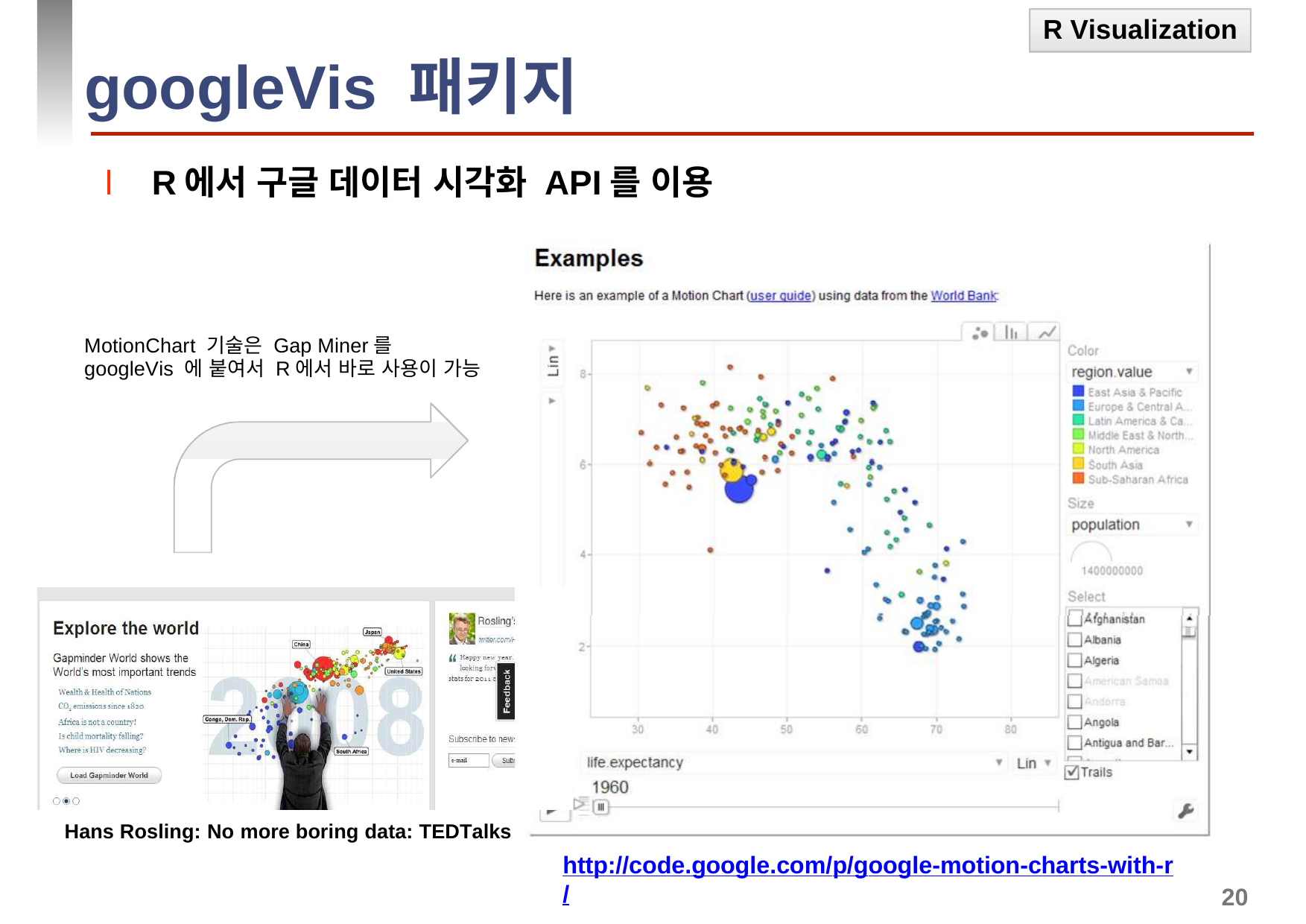

R Visualization
# googleVis 패키지
l	R에서 구글 데이터 시각화 API를 이용

MotionChart 기술은 Gap Miner를
googleVis 에 붙여서 R에서 바로 사용이 가능

Hans Rosling: No more boring data: TEDTalks
http://code.google.com/p/google-motion-charts-with-r/
20